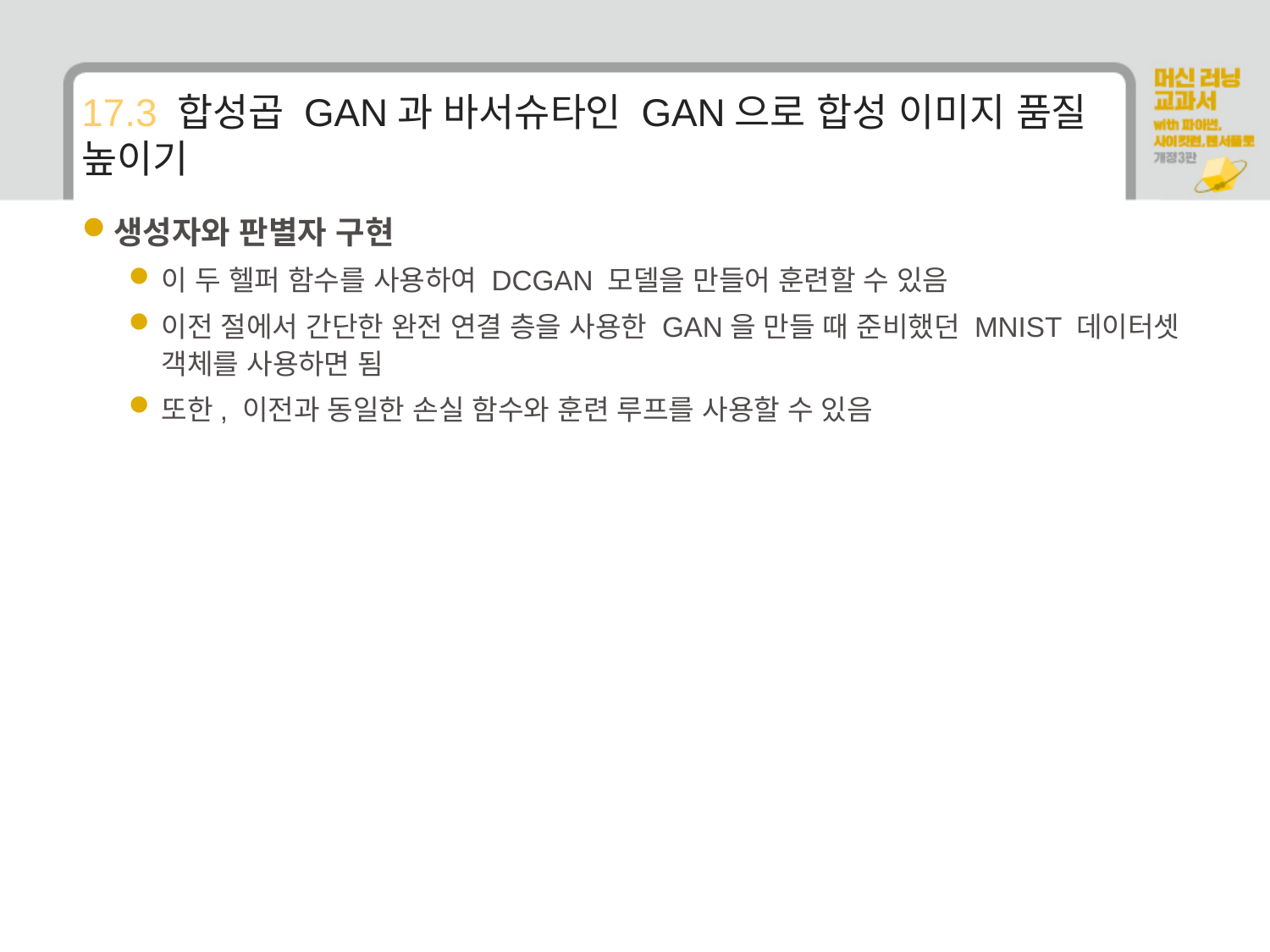

# 17.3 합성곱 GAN과 바서슈타인 GAN으로 합성 이미지 품질 높이기
생성자와 판별자 구현
이 두 헬퍼 함수를 사용하여 DCGAN 모델을 만들어 훈련할 수 있음
이전 절에서 간단한 완전 연결 층을 사용한 GAN을 만들 때 준비했던 MNIST 데이터셋 객체를 사용하면 됨
또한, 이전과 동일한 손실 함수와 훈련 루프를 사용할 수 있음